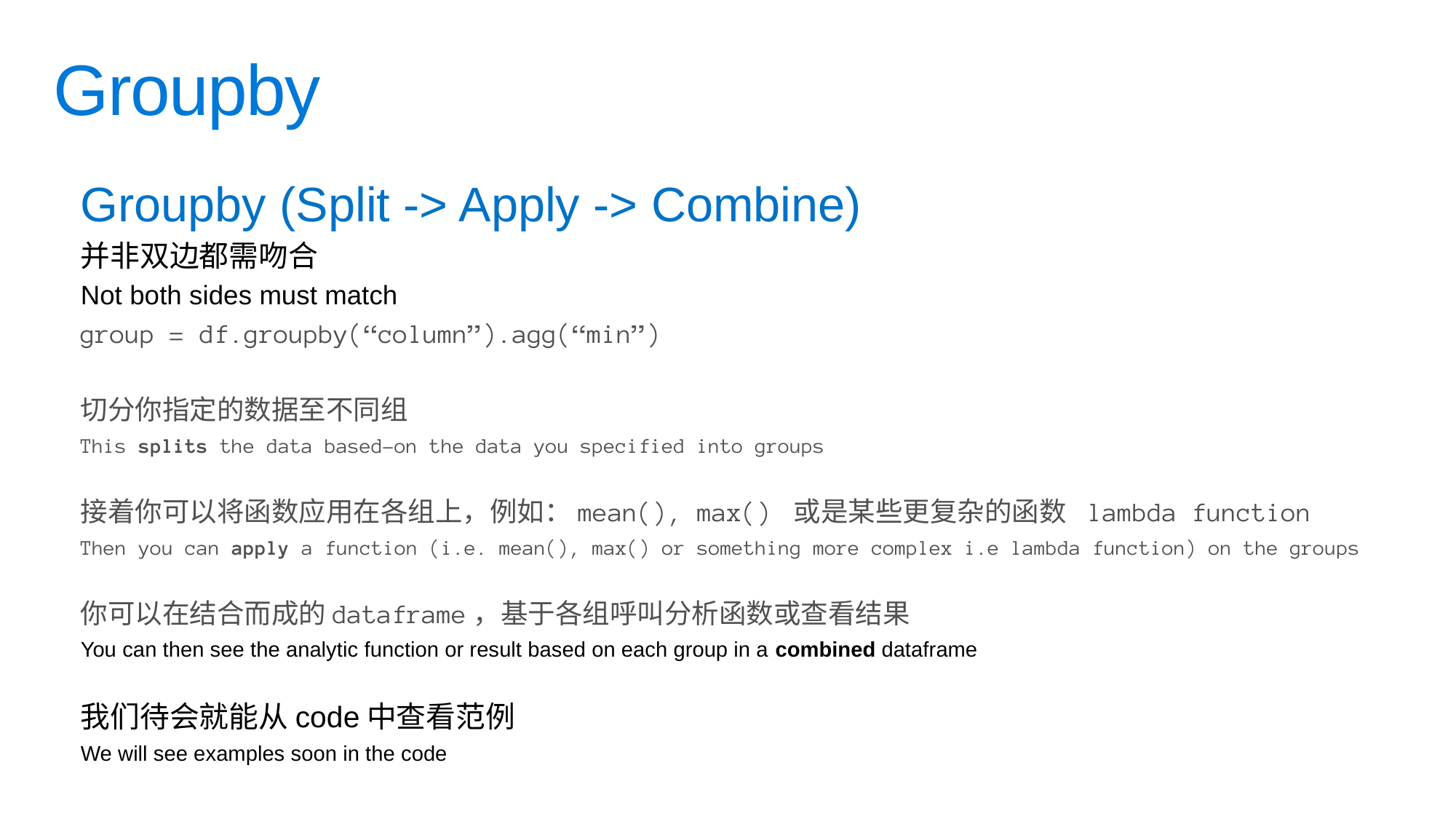

# Groupby

Groupby (Split -> Apply -> Combine)
并非双边都需吻合
Not both sides must match
group = df.groupby(“column”).agg(“min”)

切分你指定的数据至不同组
This splits the data based-on the data you specified into groups

接着你可以将函数应用在各组上，例如：mean(), max() 或是某些更复杂的函数 lambda function
Then you can apply a function (i.e. mean(), max() or something more complex i.e lambda function) on the groups

你可以在结合而成的dataframe，基于各组呼叫分析函数或查看结果
You can then see the analytic function or result based on each group in a combined dataframe

我们待会就能从code中查看范例
We will see examples soon in the code